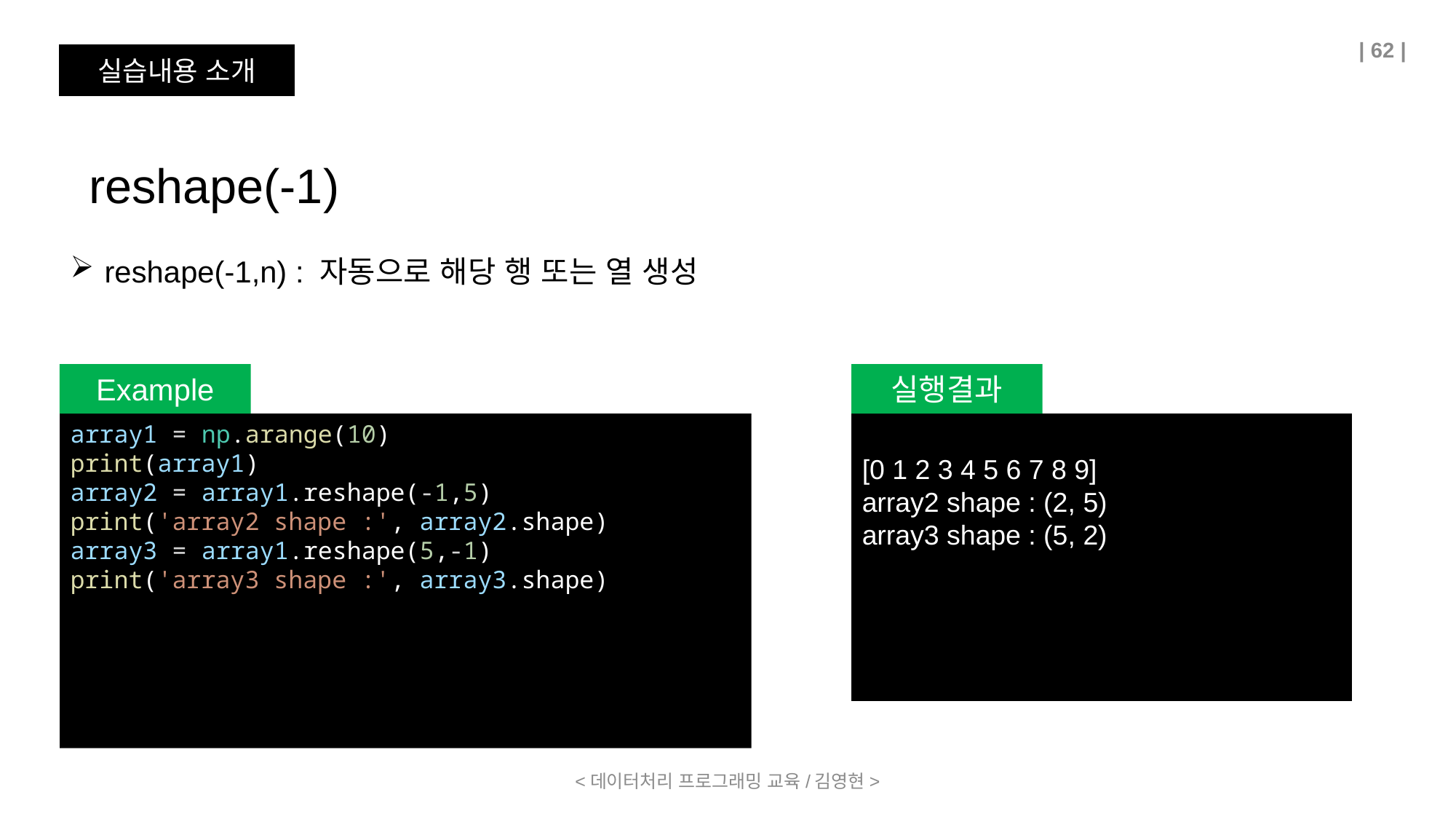

| 62 |
실습내용 소개

reshape(-1)
reshape(-1,n) : 자동으로 해당 행 또는 열 생성
Example
실행결과
array1 = np.arange(10)
print(array1)
array2 = array1.reshape(-1,5)
print('array2 shape :', array2.shape)
array3 = array1.reshape(5,-1)
print('array3 shape :', array3.shape)

[0 1 2 3 4 5 6 7 8 9]
array2 shape : (2, 5)
array3 shape : (5, 2)
<데이터처리 프로그래밍 교육/김영현>